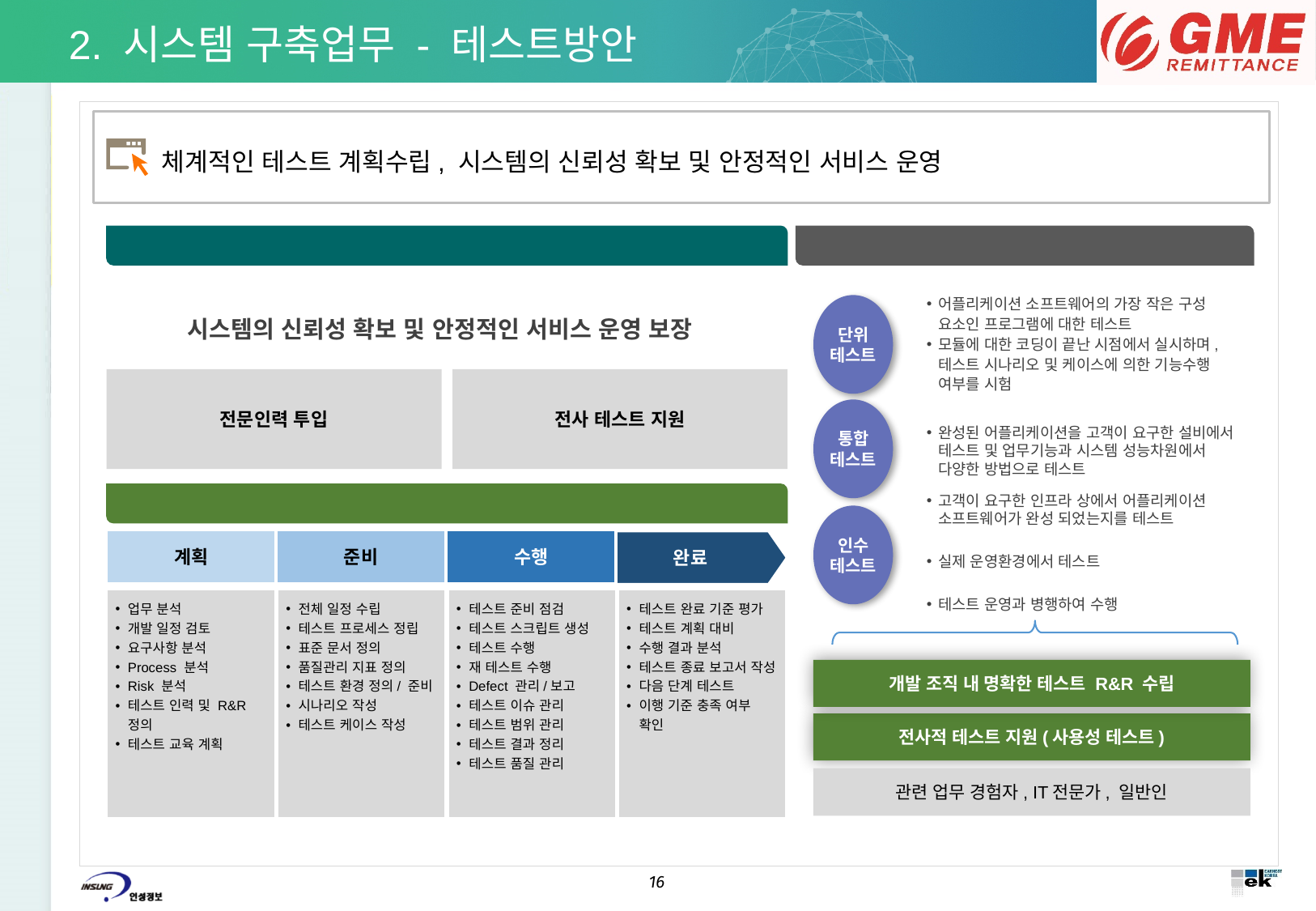

2. 시스템 구축업무 - 테스트방안
 체계적인 테스트 계획수립, 시스템의 신뢰성 확보 및 안정적인 서비스 운영

테스트 목표
테스트 단계
어플리케이션 소프트웨어의 가장 작은 구성 요소인 프로그램에 대한 테스트
모듈에 대한 코딩이 끝난 시점에서 실시하며, 테스트 시나리오 및 케이스에 의한 기능수행 여부를 시험
단위
테스트
통합
테스트
인수
테스트
시스템의 신뢰성 확보 및 안정적인 서비스 운영 보장
전문인력 투입
전사 테스트 지원
완성된 어플리케이션을 고객이 요구한 설비에서 테스트 및 업무기능과 시스템 성능차원에서 다양한 방법으로 테스트

테스트 수행 절차
고객이 요구한 인프라 상에서 어플리케이션 소프트웨어가 완성 되었는지를 테스트

실제 운영환경에서 테스트

테스트 운영과 병행하여 수행
계획
준비
수행
완료
업무 분석
개발 일정 검토
요구사항 분석
Process 분석
Risk 분석
테스트 인력 및 R&R 정의
테스트 교육 계획

전체 일정 수립
테스트 프로세스 정립
표준 문서 정의
품질관리 지표 정의
테스트 환경 정의/ 준비
시나리오 작성
테스트 케이스 작성
테스트 준비 점검
테스트 스크립트 생성
테스트 수행
재 테스트 수행
Defect 관리/보고
테스트 이슈 관리
테스트 범위 관리
테스트 결과 정리
테스트 품질 관리
테스트 완료 기준 평가
테스트 계획 대비
수행 결과 분석
테스트 종료 보고서 작성
다음 단계 테스트
이행 기준 충족 여부 확인

개발 조직 내 명확한 테스트 R&R 수립
전사적 테스트 지원(사용성 테스트)
관련 업무 경험자, IT전문가, 일반인